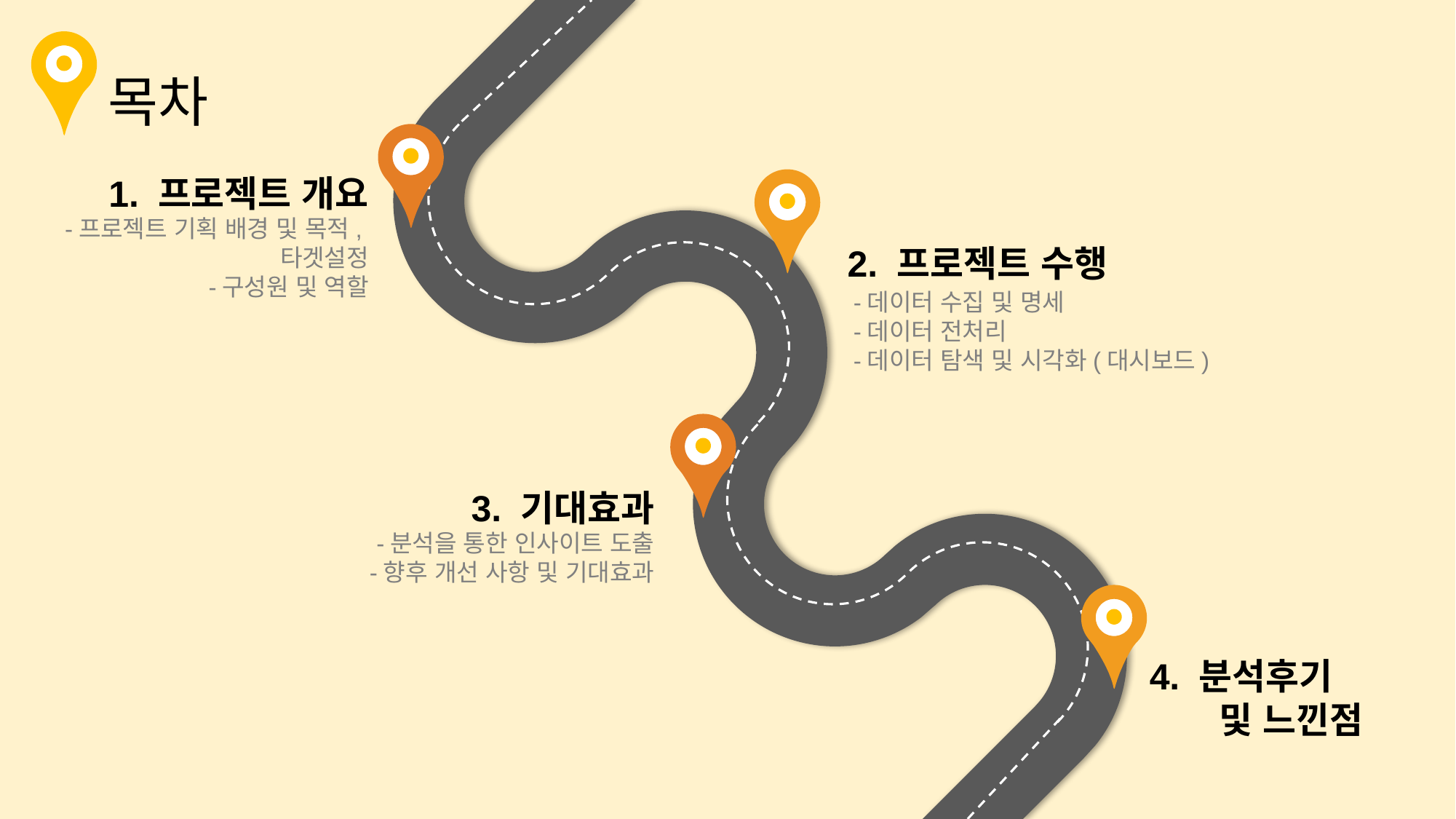

목차

1. 프로젝트 개요

-프로젝트 기획 배경 및 목적,
타겟설정
-구성원 및 역할
2. 프로젝트 수행
-데이터 수집 및 명세
-데이터 전처리
-데이터 탐색 및 시각화(대시보드)

3. 기대효과
-분석을 통한 인사이트 도출
-향후 개선 사항 및 기대효과

4. 분석후기
      및 느낀점